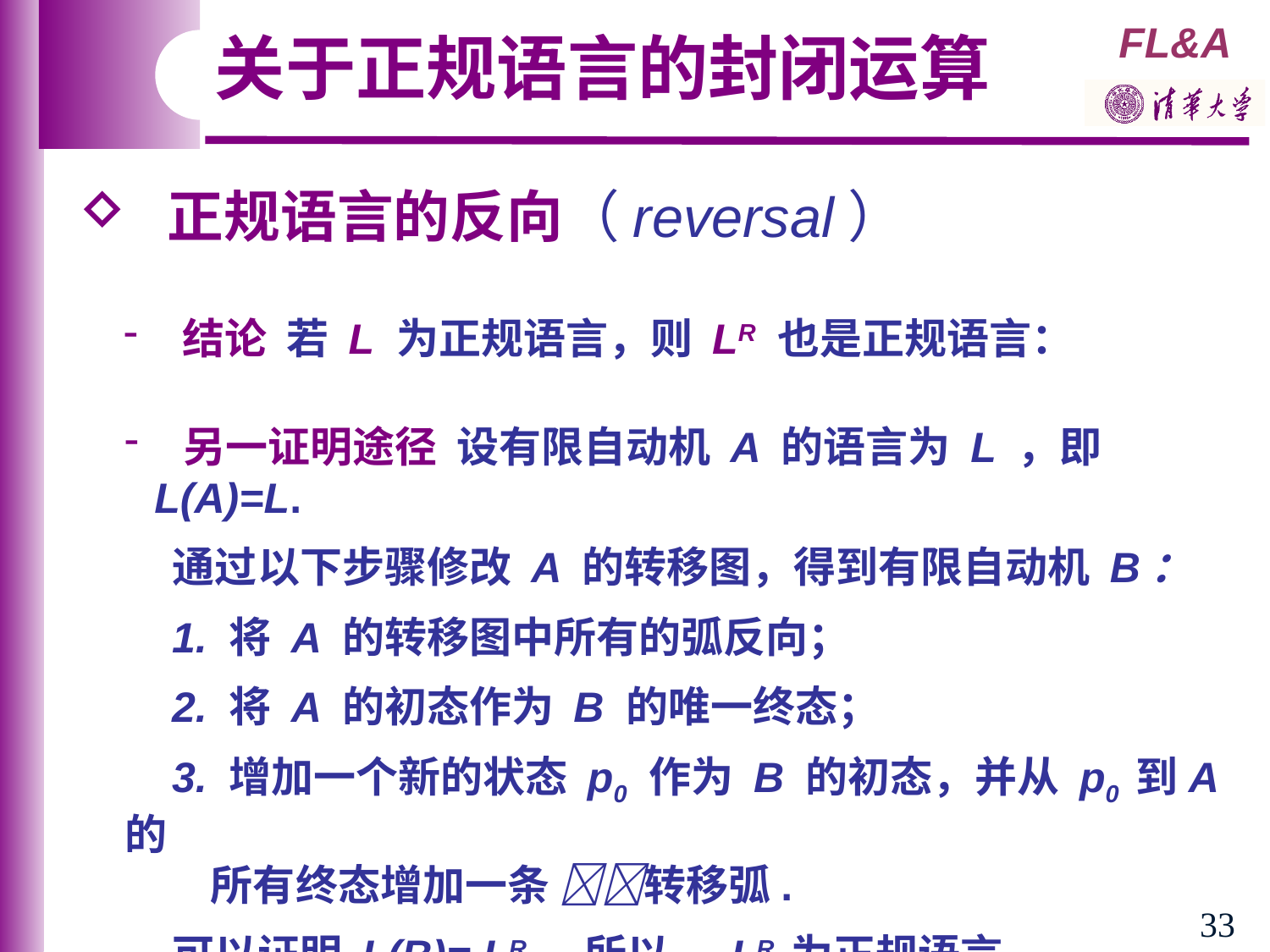

关于正规语言的封闭运算
  正规语言的反向（reversal）
  结论  若 L 为正规语言，则 LR 也是正规语言：
  另一证明途径  设有限自动机 A 的语言为 L ，即 L(A)=L.

    通过以下步骤修改 A 的转移图，得到有限自动机 B：

    1. 将 A 的转移图中所有的弧反向；

    2. 将 A 的初态作为 B 的唯一终态；

    3. 增加一个新的状态 p0 作为 B 的初态，并从 p0 到A 的
        所有终态增加一条 ε−转移弧.

    可以证明 L(B)= LR.   所以， LR 为正规语言.
33